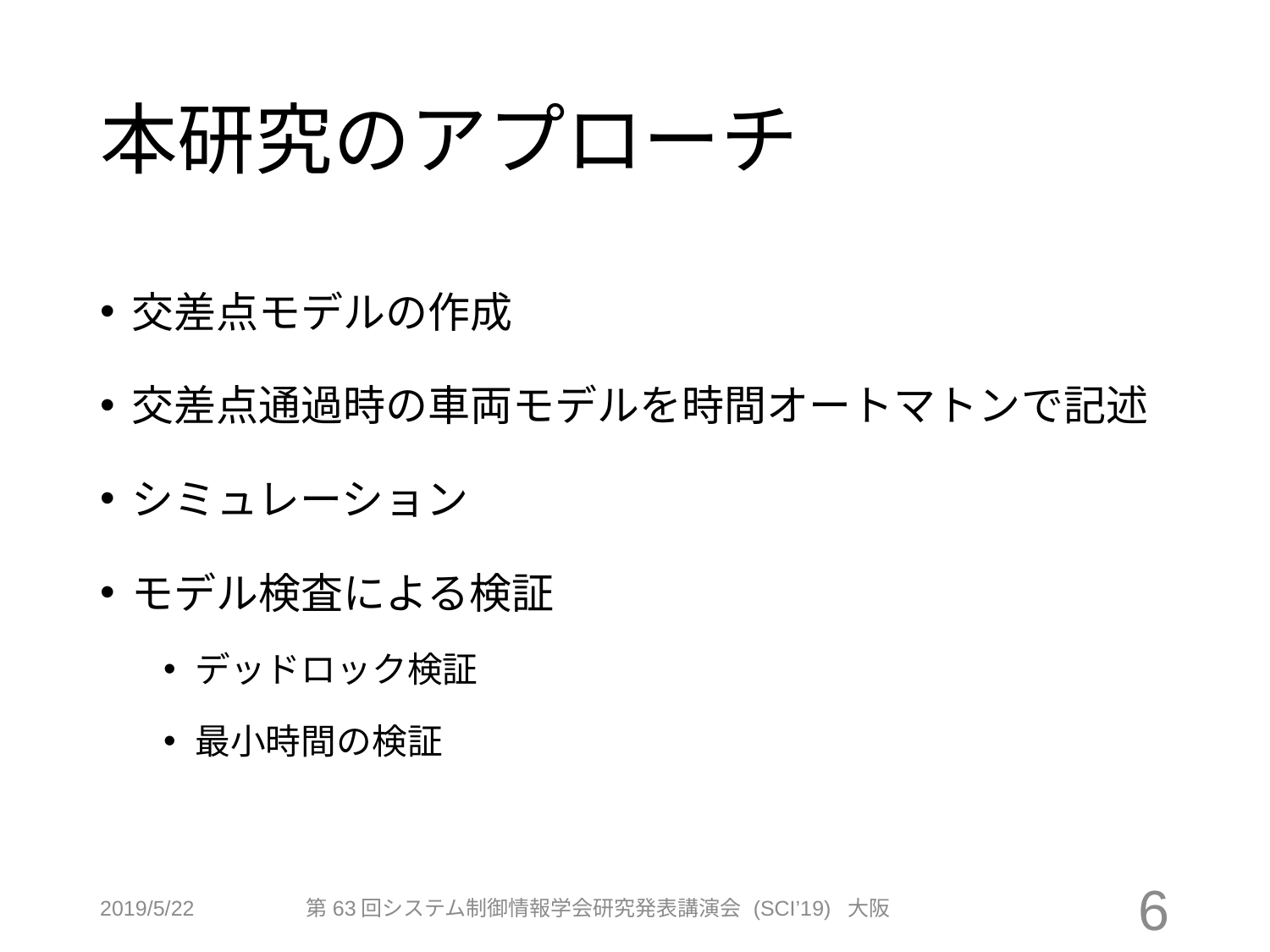

# 本研究のアプローチ
交差点モデルの作成
交差点通過時の車両モデルを時間オートマトンで記述
シミュレーション
モデル検査による検証
デッドロック検証
最小時間の検証
2019/5/22
第63回システム制御情報学会研究発表講演会 (SCI’19)  大阪
6